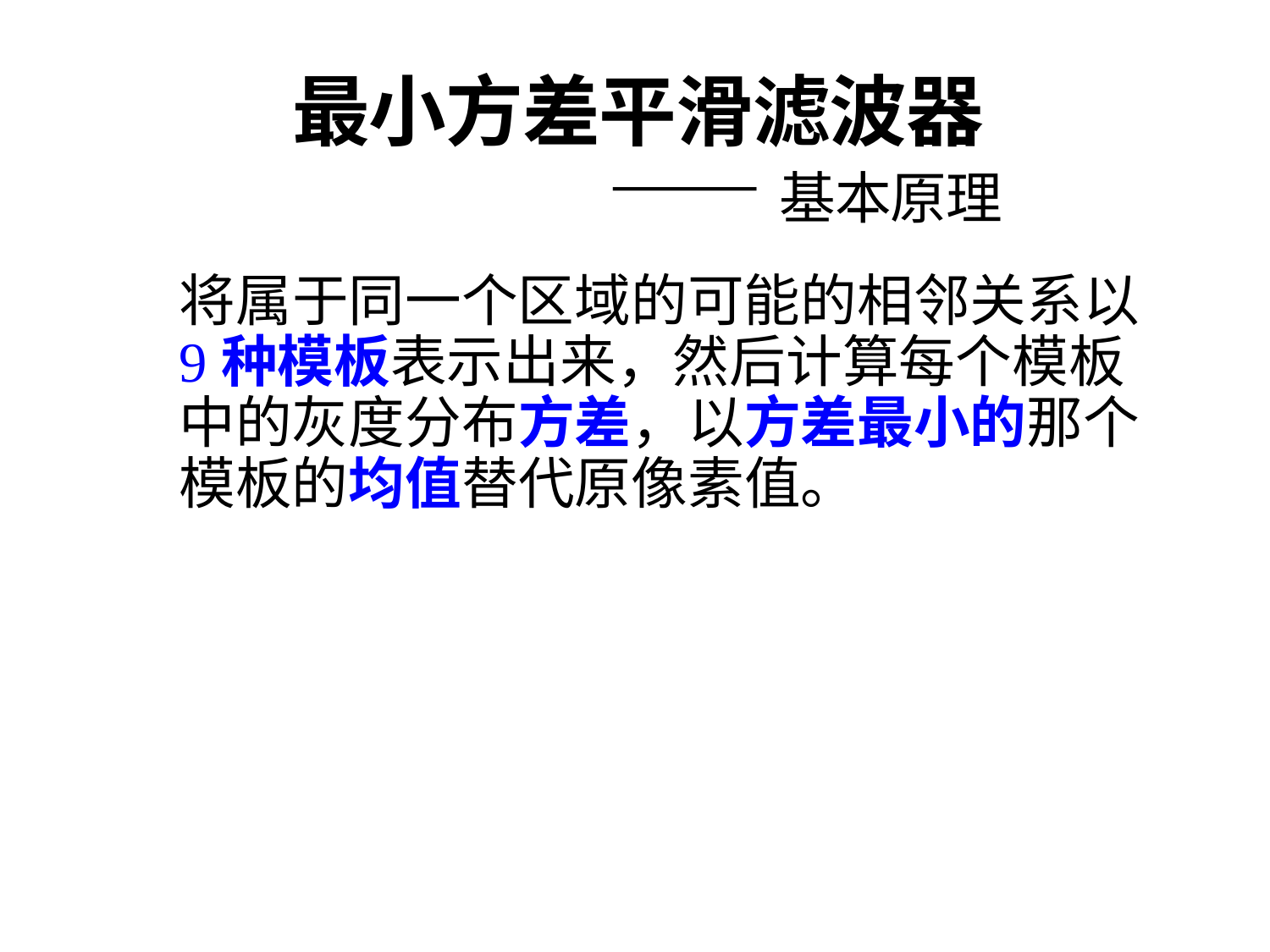

# 最小方差平滑滤波器 —— 基本原理
将属于同一个区域的可能的相邻关系以9种模板表示出来，然后计算每个模板中的灰度分布方差，以方差最小的那个模板的均值替代原像素值。